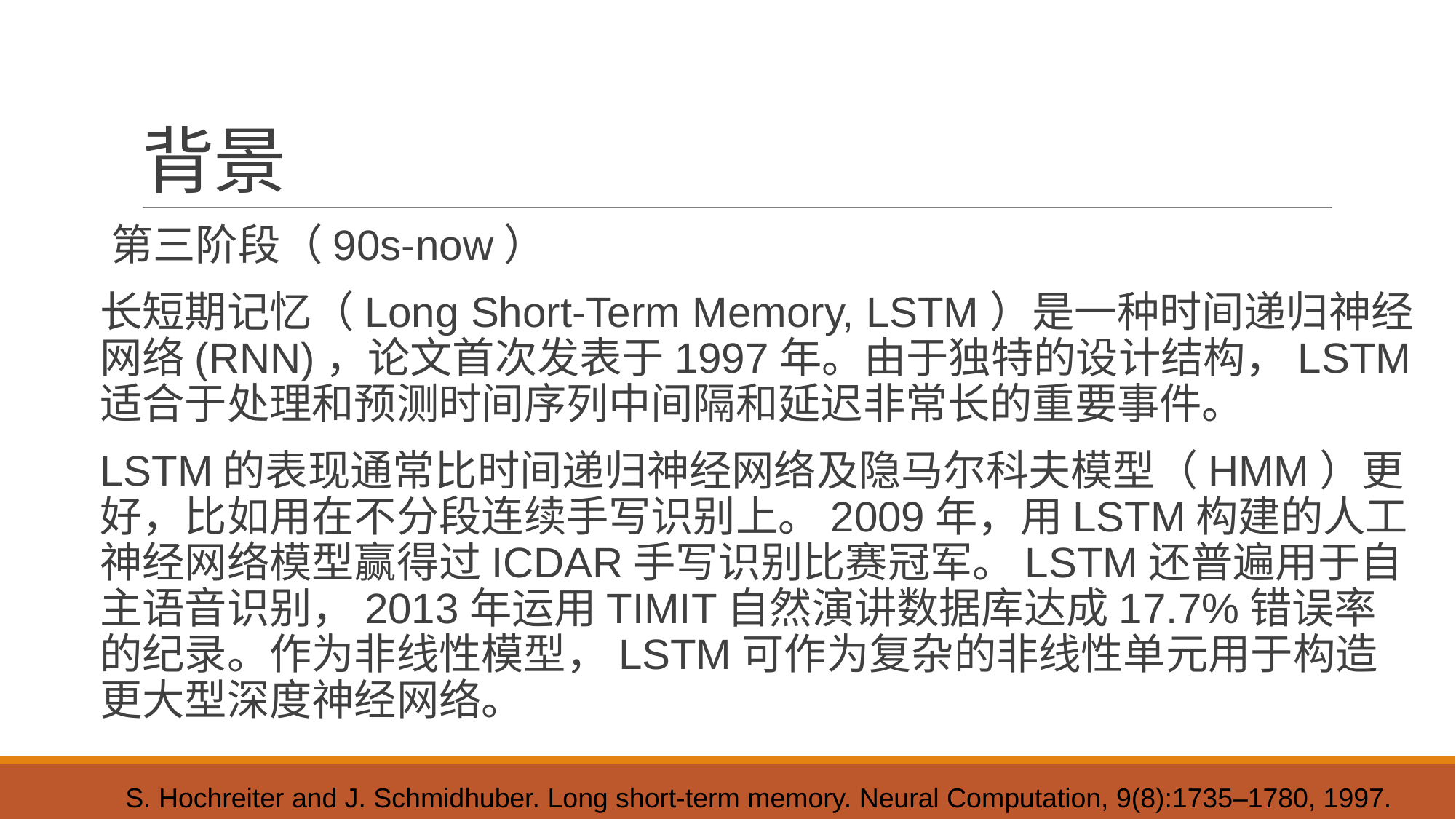

# 背景
第三阶段（90s-now）
长短期记忆（Long Short-Term Memory, LSTM）是一种时间递归神经网络(RNN)，论文首次发表于1997年。由于独特的设计结构，LSTM适合于处理和预测时间序列中间隔和延迟非常长的重要事件。
LSTM的表现通常比时间递归神经网络及隐马尔科夫模型（HMM）更好，比如用在不分段连续手写识别上。2009年，用LSTM构建的人工神经网络模型赢得过ICDAR手写识别比赛冠军。LSTM还普遍用于自主语音识别，2013年运用TIMIT自然演讲数据库达成17.7%错误率的纪录。作为非线性模型，LSTM可作为复杂的非线性单元用于构造更大型深度神经网络。

27
S. Hochreiter and J. Schmidhuber. Long short-term memory. Neural Computation, 9(8):1735–1780, 1997.